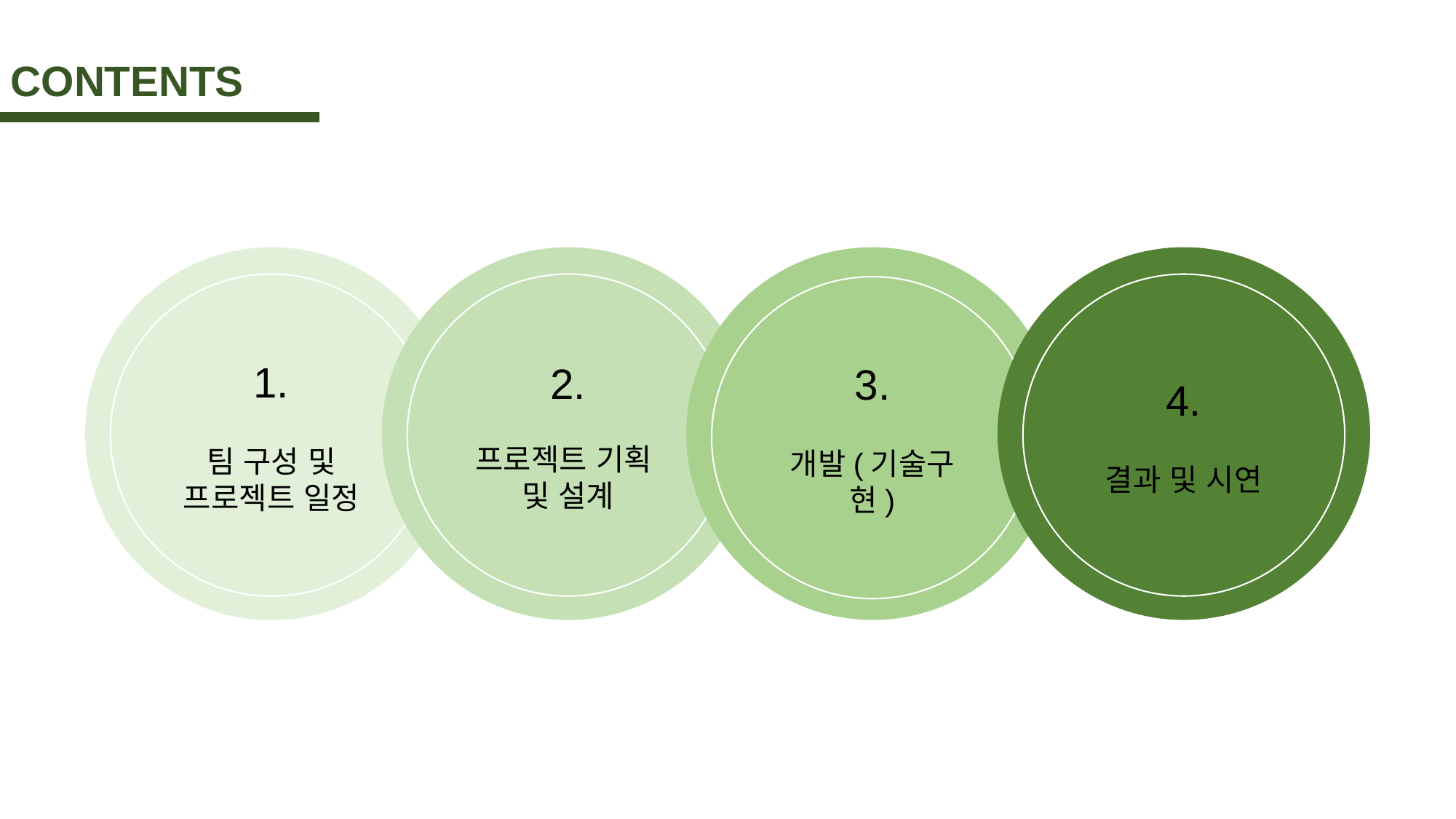

CONTENTS

1
1.

팀 구성 및
프로젝트 일정
2
2.

프로젝트 기획
및 설계
3
3.

개발(기술구현)
4
4.

결과 및 시연